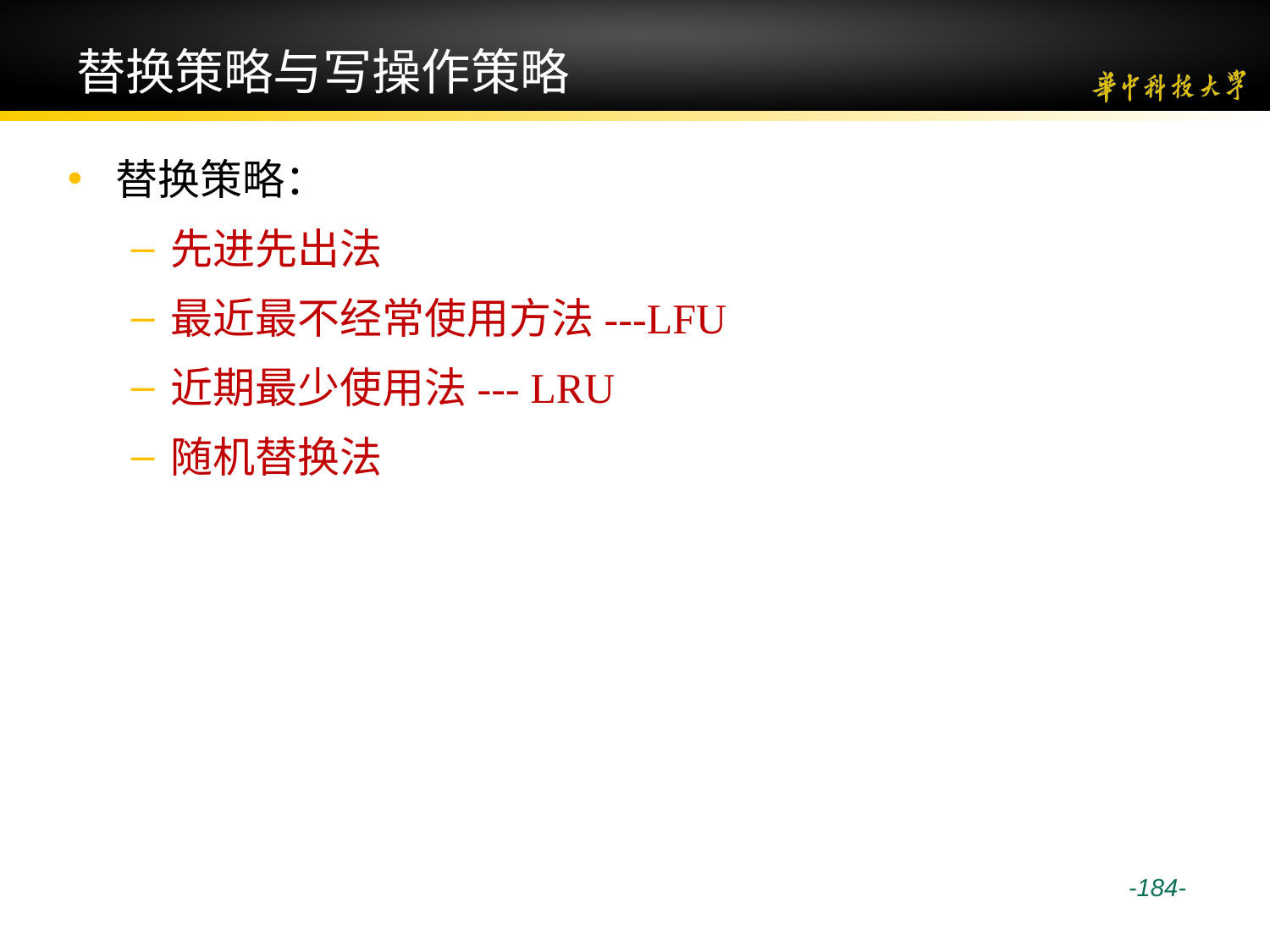

# 替换策略与写操作策略
替换策略：
先进先出法
最近最不经常使用方法---LFU
近期最少使用法--- LRU
随机替换法

 -184-